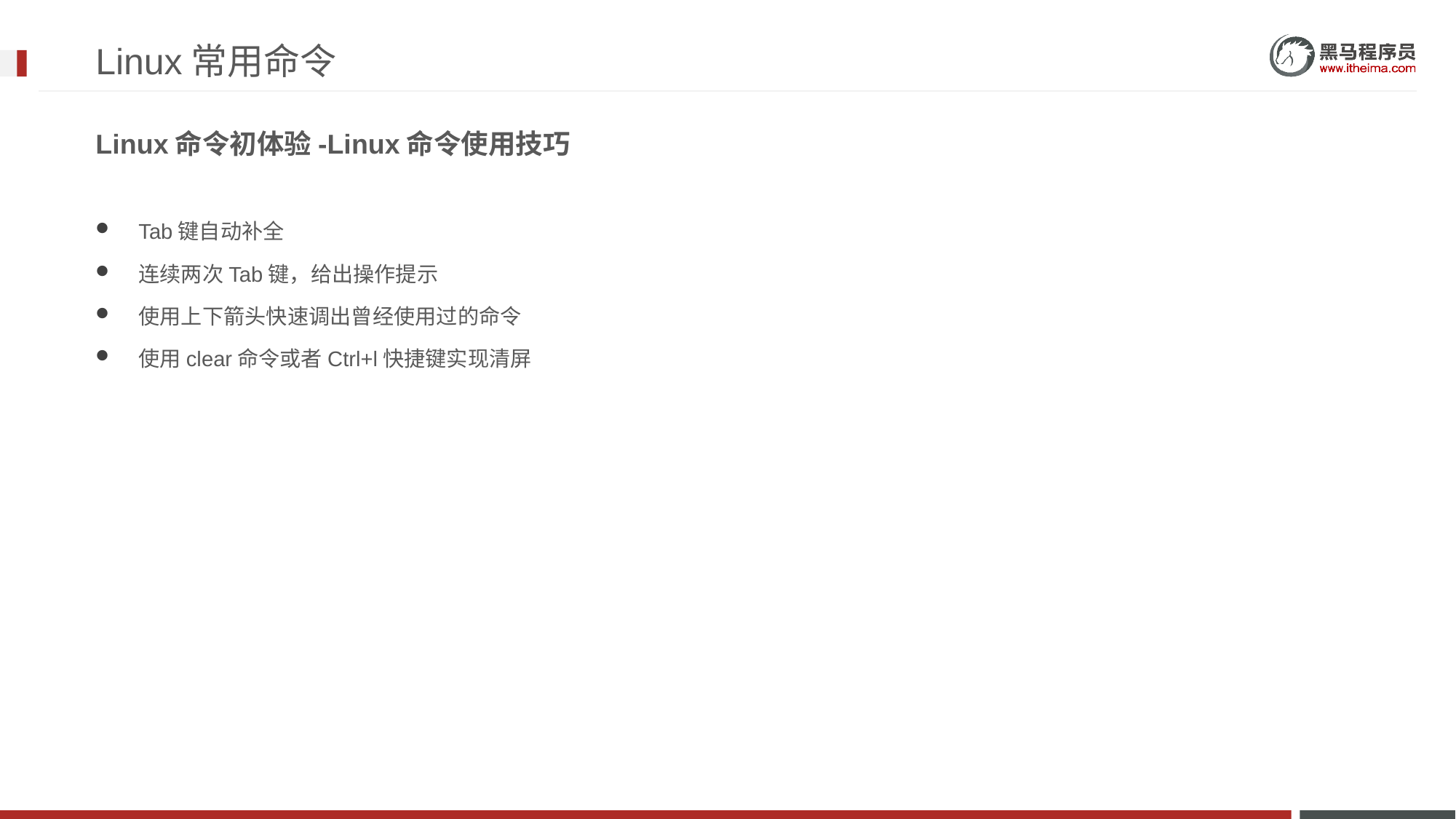

# Linux常用命令
Linux命令初体验-Linux命令使用技巧
Tab键自动补全
连续两次Tab键，给出操作提示
使用上下箭头快速调出曾经使用过的命令
使用clear命令或者Ctrl+l快捷键实现清屏